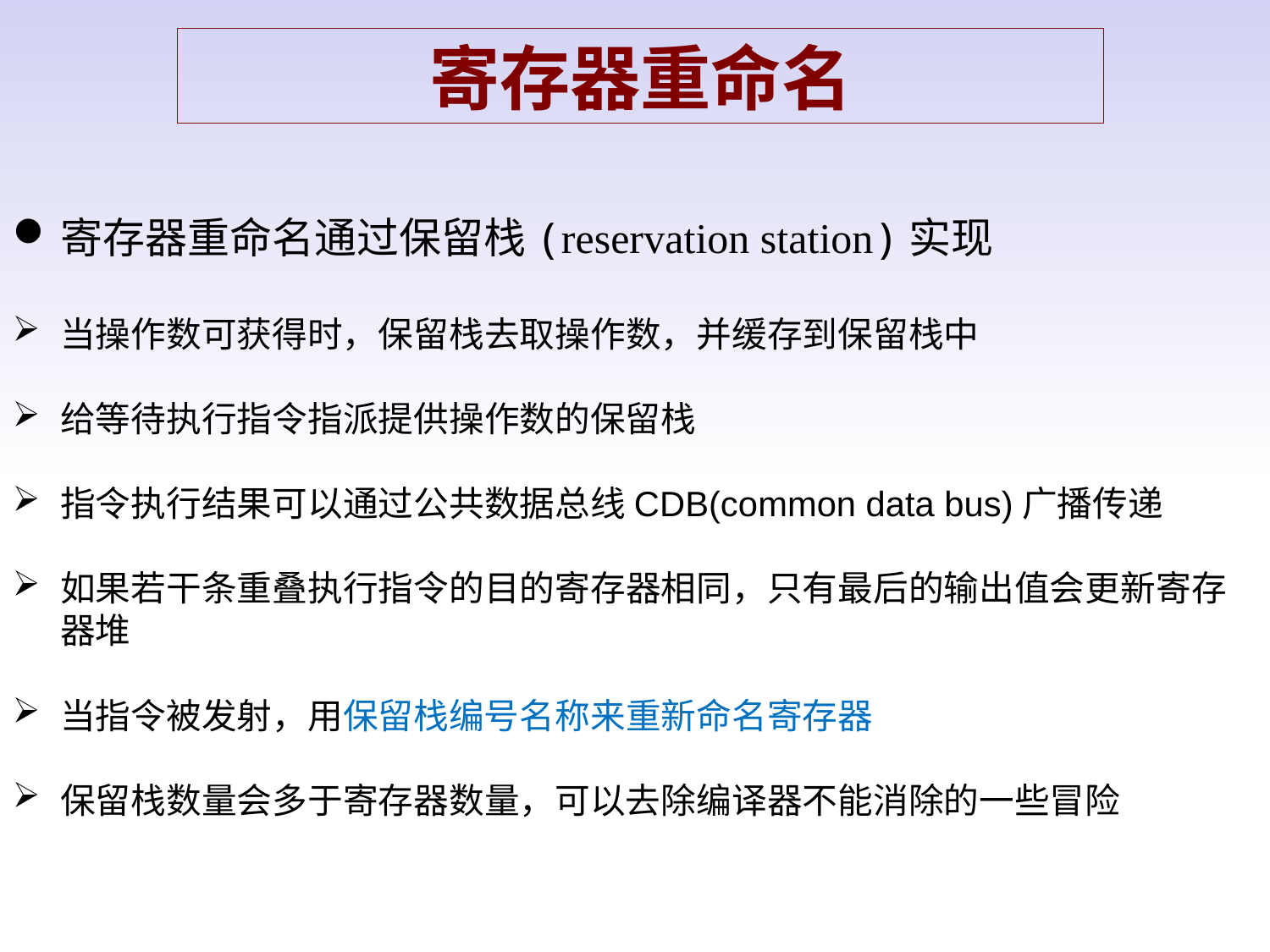

寄存器重命名
寄存器重命名通过保留栈(reservation station)实现

当操作数可获得时，保留栈去取操作数，并缓存到保留栈中

给等待执行指令指派提供操作数的保留栈

指令执行结果可以通过公共数据总线CDB(common data bus)广播传递

如果若干条重叠执行指令的目的寄存器相同，只有最后的输出值会更新寄存器堆

当指令被发射，用保留栈编号名称来重新命名寄存器

保留栈数量会多于寄存器数量，可以去除编译器不能消除的一些冒险